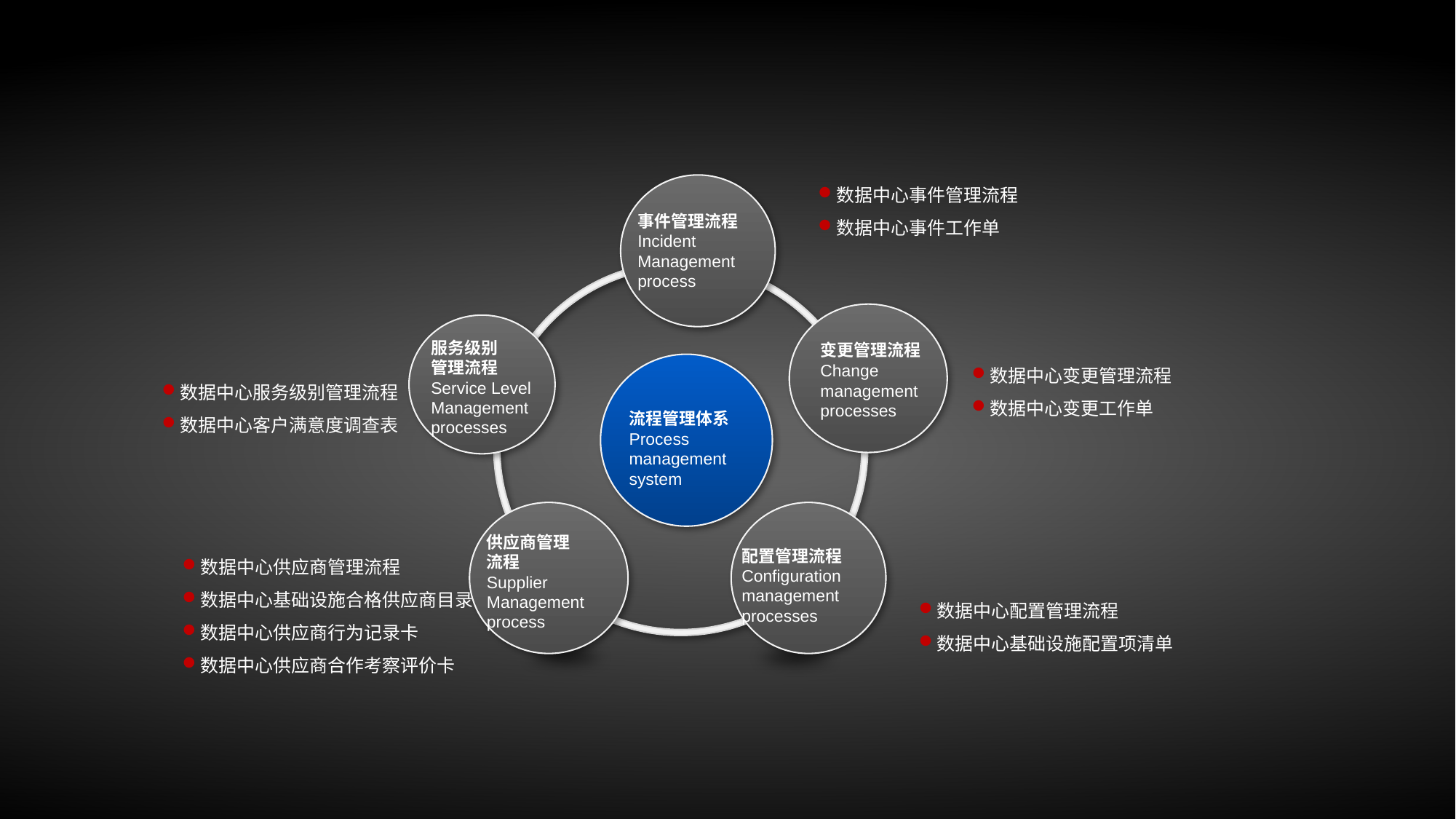

数据中心事件管理流程
数据中心事件工作单

事件管理流程
Incident Management process

变更管理流程
Change management processes

服务级别
管理流程
Service Level Management processes
数据中心变更管理流程
数据中心变更工作单

流程管理体系
Process management system
数据中心服务级别管理流程
数据中心客户满意度调查表

供应商管理
流程
Supplier Management process

配置管理流程
Configuration management processes
数据中心供应商管理流程
数据中心基础设施合格供应商目录
数据中心供应商行为记录卡
数据中心供应商合作考察评价卡
数据中心配置管理流程
数据中心基础设施配置项清单